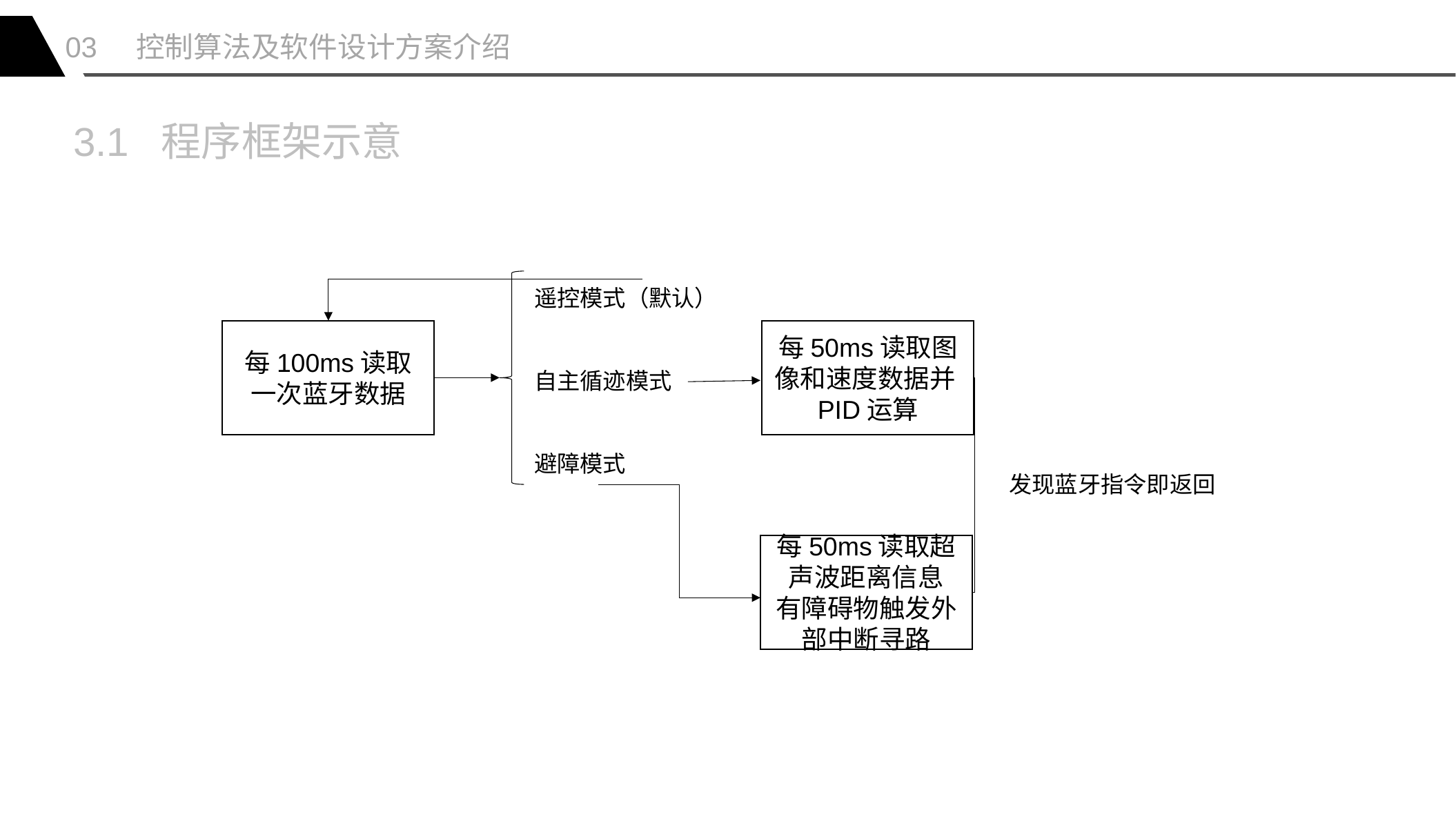

03    控制算法及软件设计方案介绍

3.1  程序框架示意

遥控模式（默认）

自主循迹模式

避障模式
每100ms读取一次蓝牙数据
每50ms读取图像和速度数据并PID运算
发现蓝牙指令即返回
每50ms读取超声波距离信息
有障碍物触发外部中断寻路